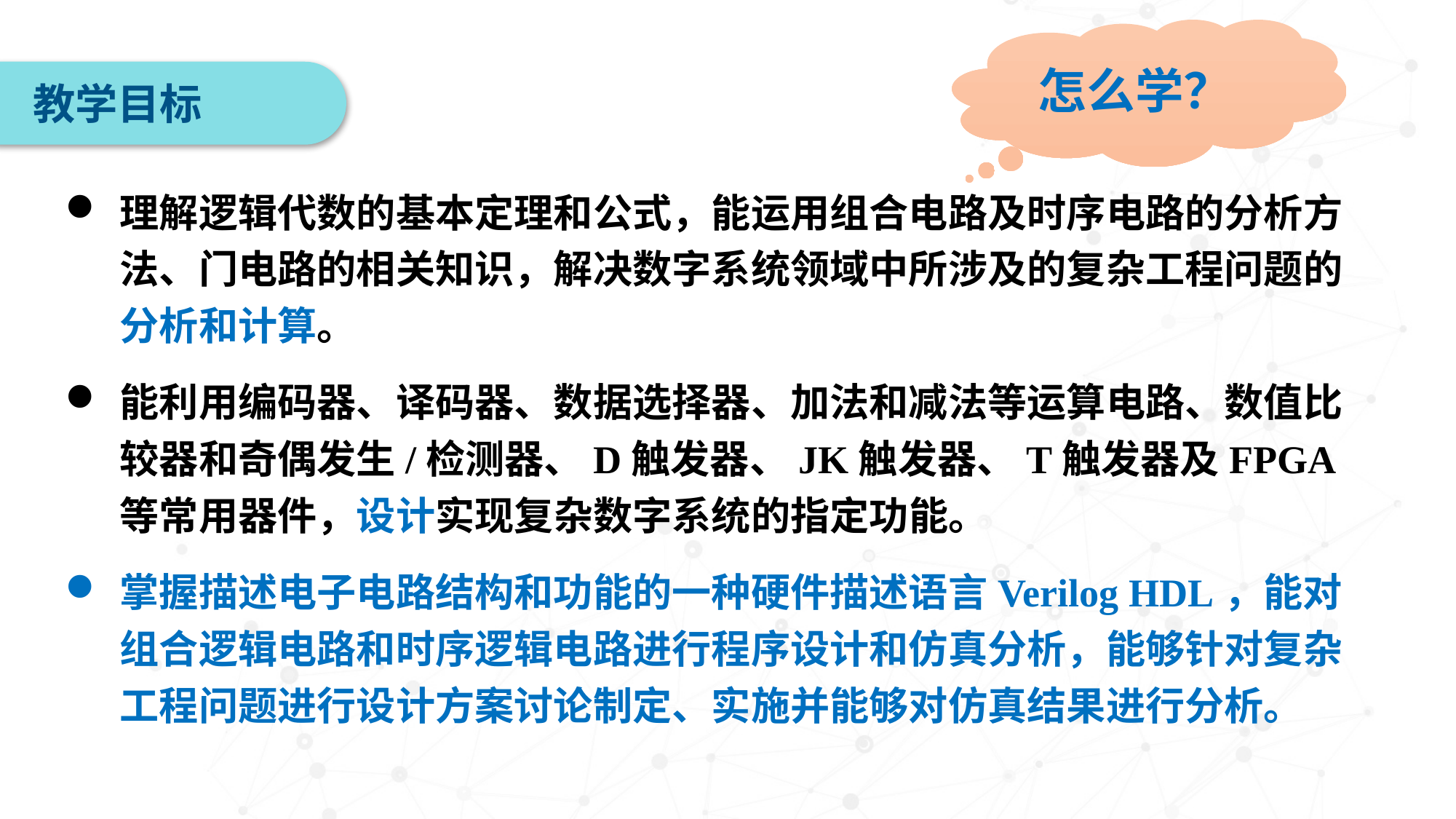

怎么学？

教学目标
理解逻辑代数的基本定理和公式，能运用组合电路及时序电路的分析方法、门电路的相关知识，解决数字系统领域中所涉及的复杂工程问题的分析和计算。
能利用编码器、译码器、数据选择器、加法和减法等运算电路、数值比较器和奇偶发生/检测器、D触发器、JK触发器、T触发器及FPGA等常用器件，设计实现复杂数字系统的指定功能。
掌握描述电子电路结构和功能的一种硬件描述语言Verilog HDL，能对组合逻辑电路和时序逻辑电路进行程序设计和仿真分析，能够针对复杂工程问题进行设计方案讨论制定、实施并能够对仿真结果进行分析。
5